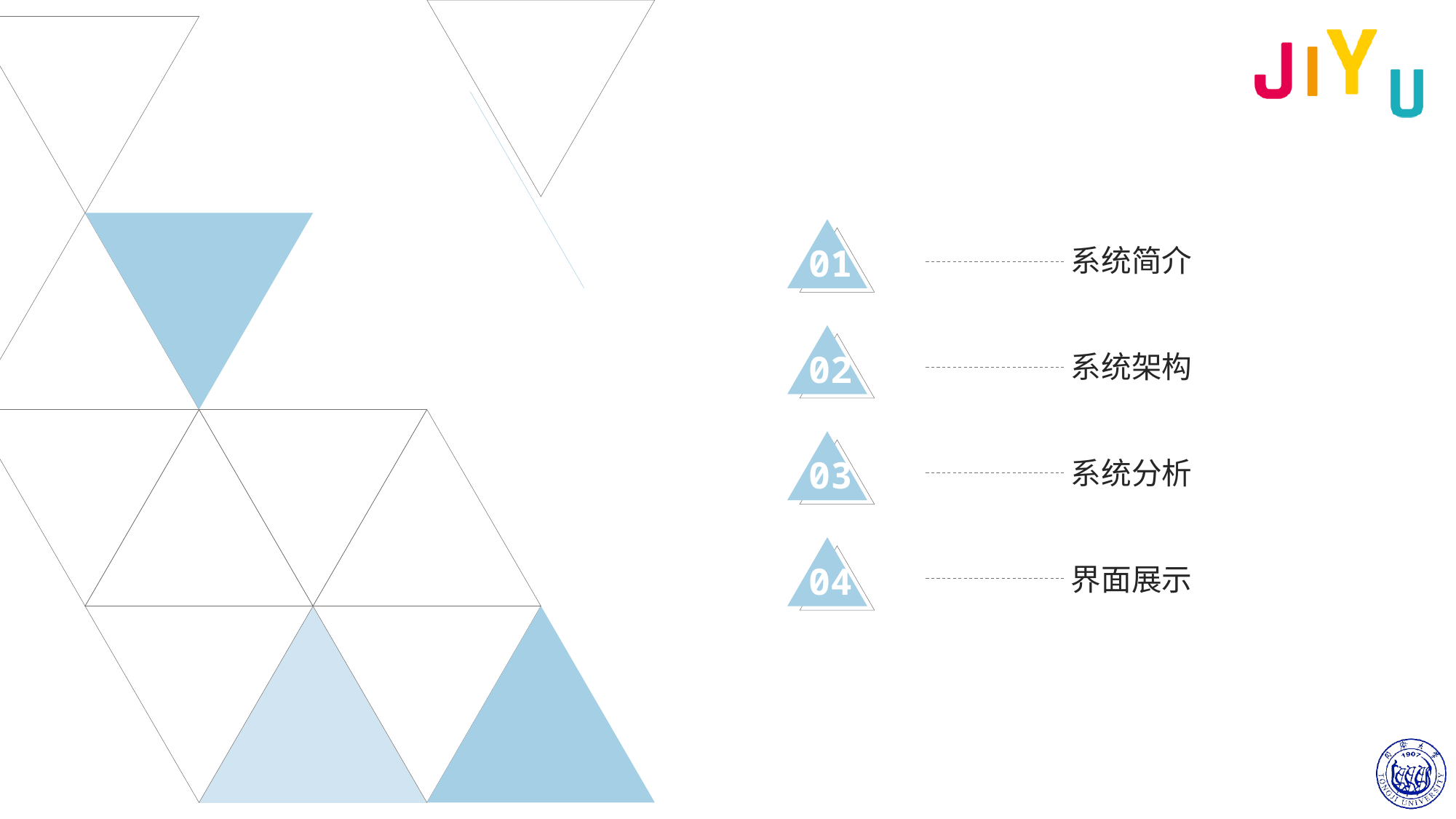

系统简介
01

系统架构
02

系统分析
03

界面展示
04